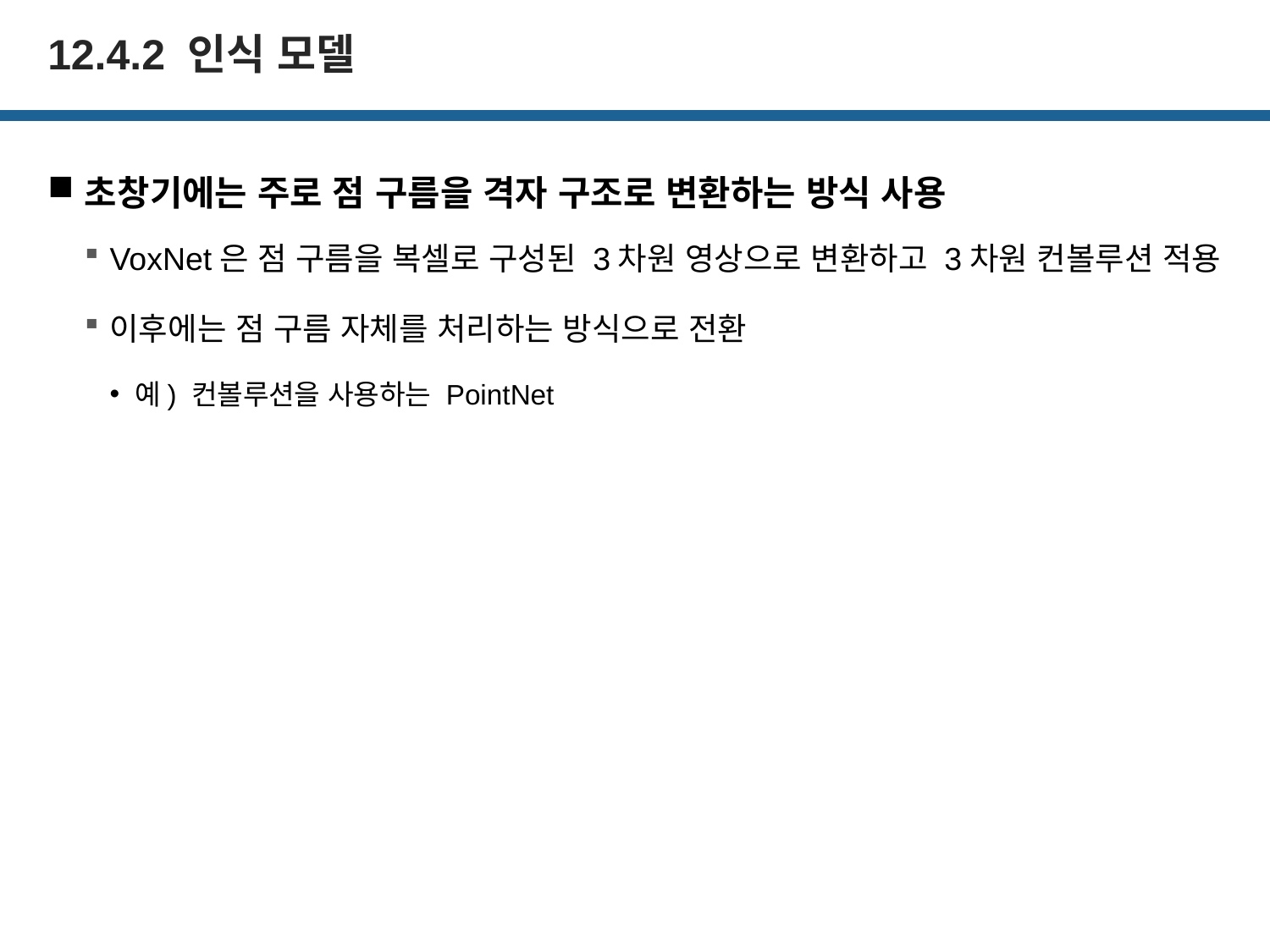

# 12.4.2 인식 모델
초창기에는 주로 점 구름을 격자 구조로 변환하는 방식 사용
VoxNet은 점 구름을 복셀로 구성된 3차원 영상으로 변환하고 3차원 컨볼루션 적용
이후에는 점 구름 자체를 처리하는 방식으로 전환
예) 컨볼루션을 사용하는 PointNet